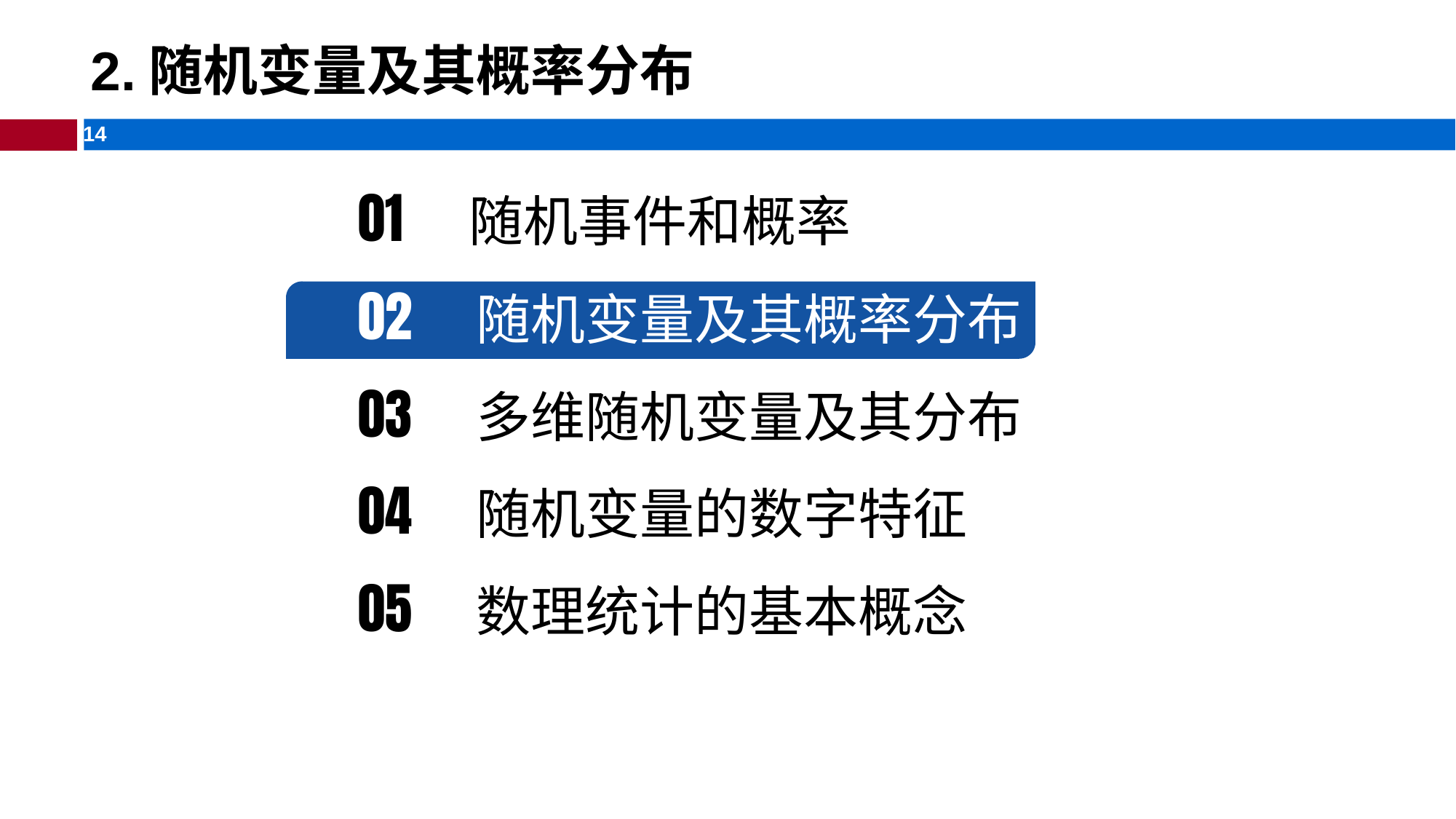

# 2.随机变量及其概率分布
01    随机事件和概率

02    随机变量及其概率分布
03    多维随机变量及其分布
04    随机变量的数字特征
05    数理统计的基本概念